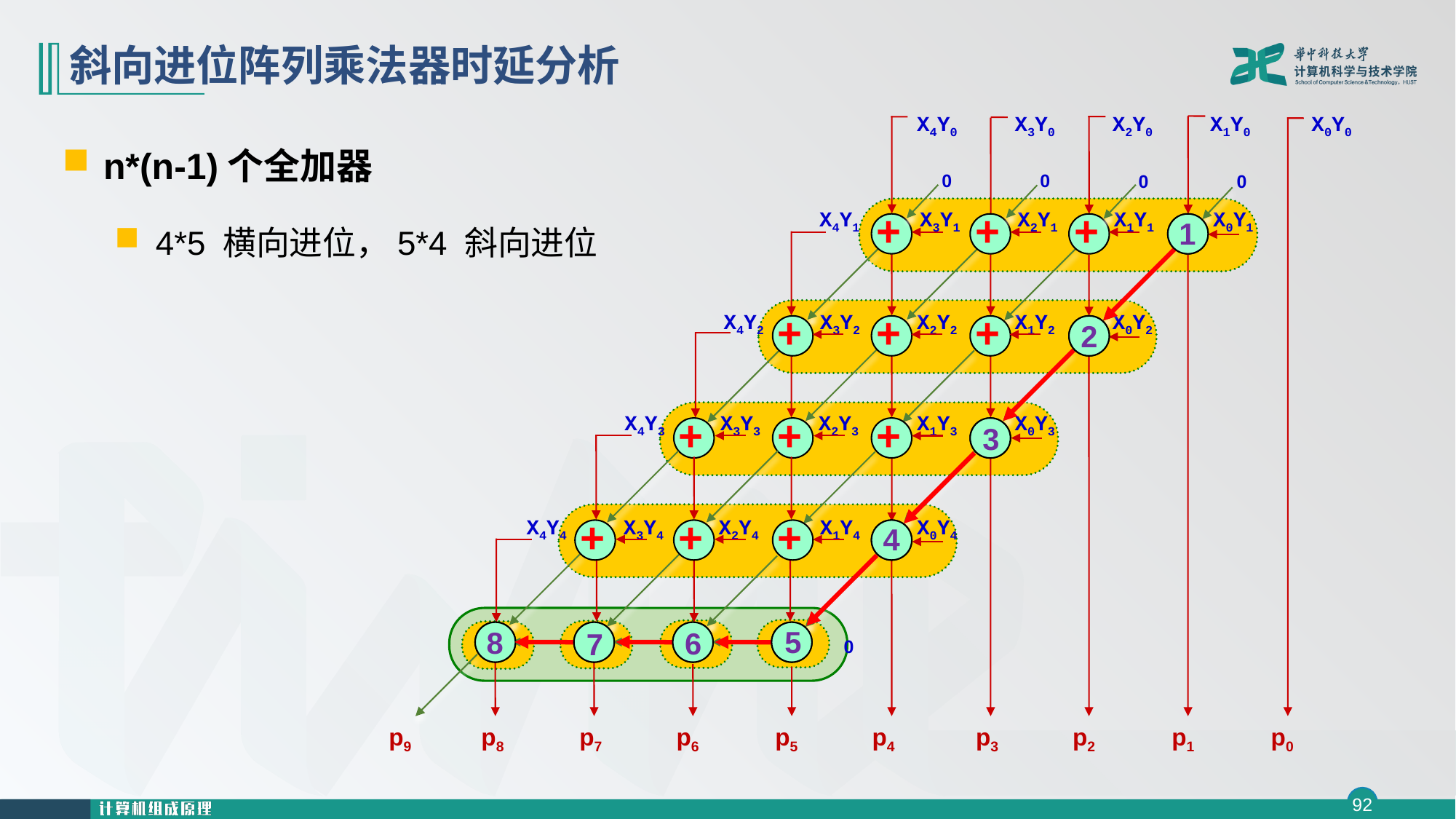

# 斜向进位阵列乘法器时延分析
X4Y0
X3Y0
X2Y0
X1Y0
X0Y0
n*(n-1)个全加器
4*5 横向进位，5*4 斜向进位

0
0
0
0

X4Y1
X3Y1
X2Y1
X1Y1
X0Y1
+

+

+

+

1

2

3

4

X4Y2
X3Y2
X2Y2
X1Y2
X0Y2
+

+

+

+

X4Y3
X3Y3
X2Y3
X1Y3
X0Y3
+

+

+

+

X4Y4
X3Y4
X2Y4
X1Y4
X0Y4
+

+

+

+

+

+

+

+

5
8
6
7
0
p9
p8
   p7
  p6
p5
p4
 p3
  p2
  p1
p0